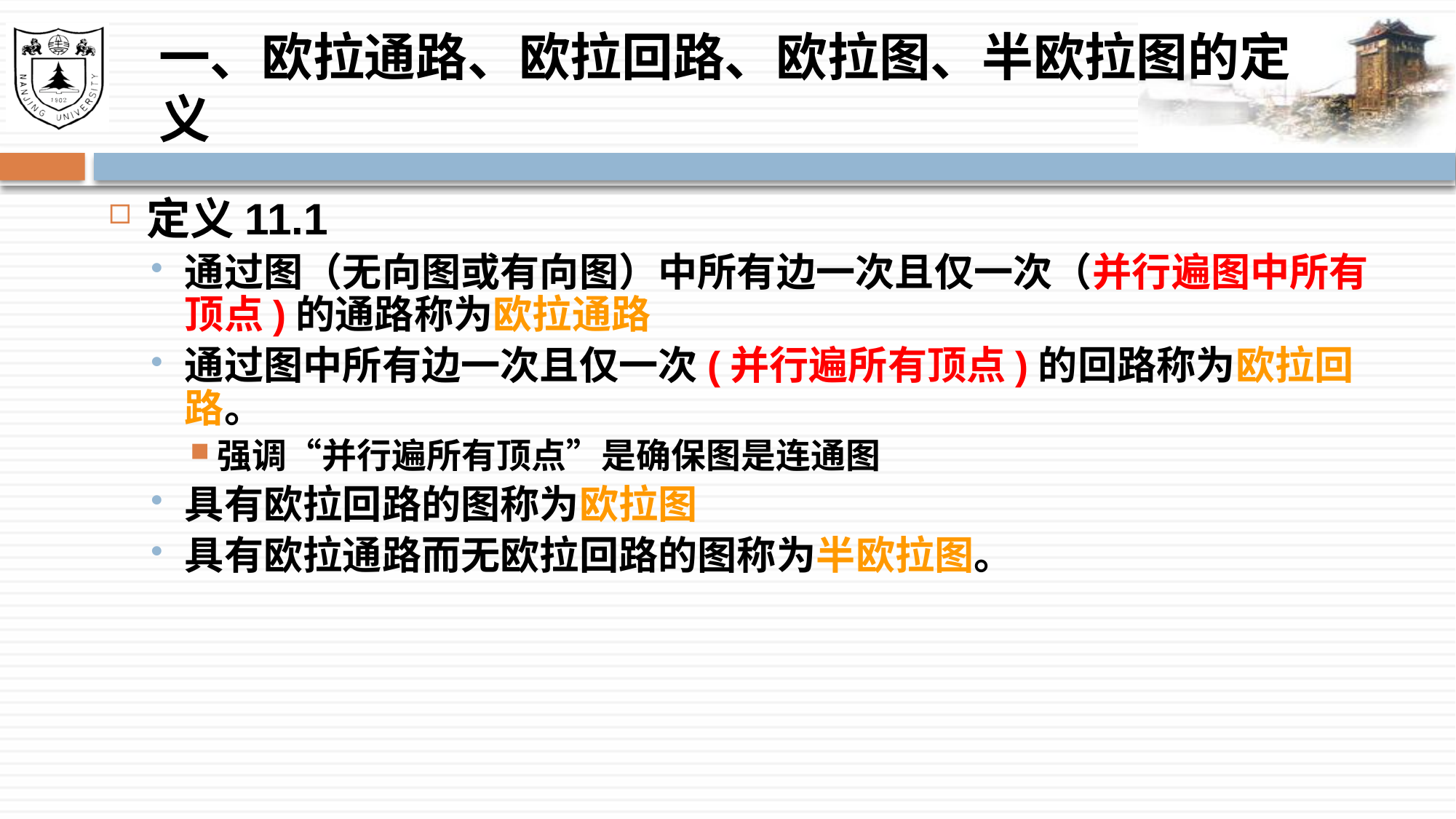

# 一、欧拉通路、欧拉回路、欧拉图、半欧拉图的定义
定义11.1
通过图（无向图或有向图）中所有边一次且仅一次（并行遍图中所有顶点)的通路称为欧拉通路
通过图中所有边一次且仅一次(并行遍所有顶点)的回路称为欧拉回路。
强调“并行遍所有顶点”是确保图是连通图
具有欧拉回路的图称为欧拉图
具有欧拉通路而无欧拉回路的图称为半欧拉图。